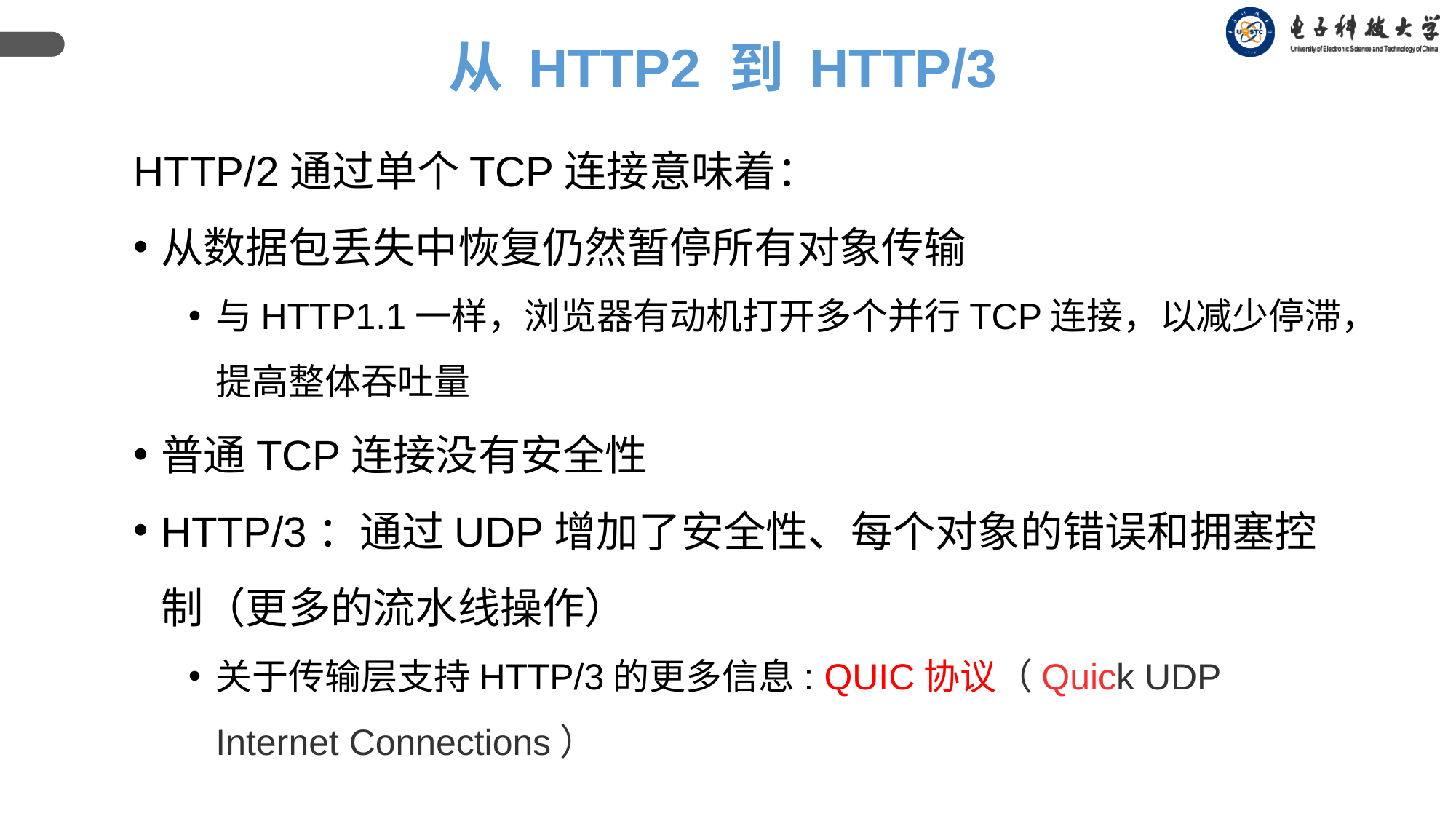

从 HTTP2 到 HTTP/3
HTTP/2通过单个TCP连接意味着：
从数据包丢失中恢复仍然暂停所有对象传输
与HTTP1.1一样，浏览器有动机打开多个并行TCP连接，以减少停滞，提高整体吞吐量
普通TCP连接没有安全性
HTTP/3：通过UDP增加了安全性、每个对象的错误和拥塞控制（更多的流水线操作）
关于传输层支持HTTP/3的更多信息: QUIC协议（Quick UDP Internet Connections）